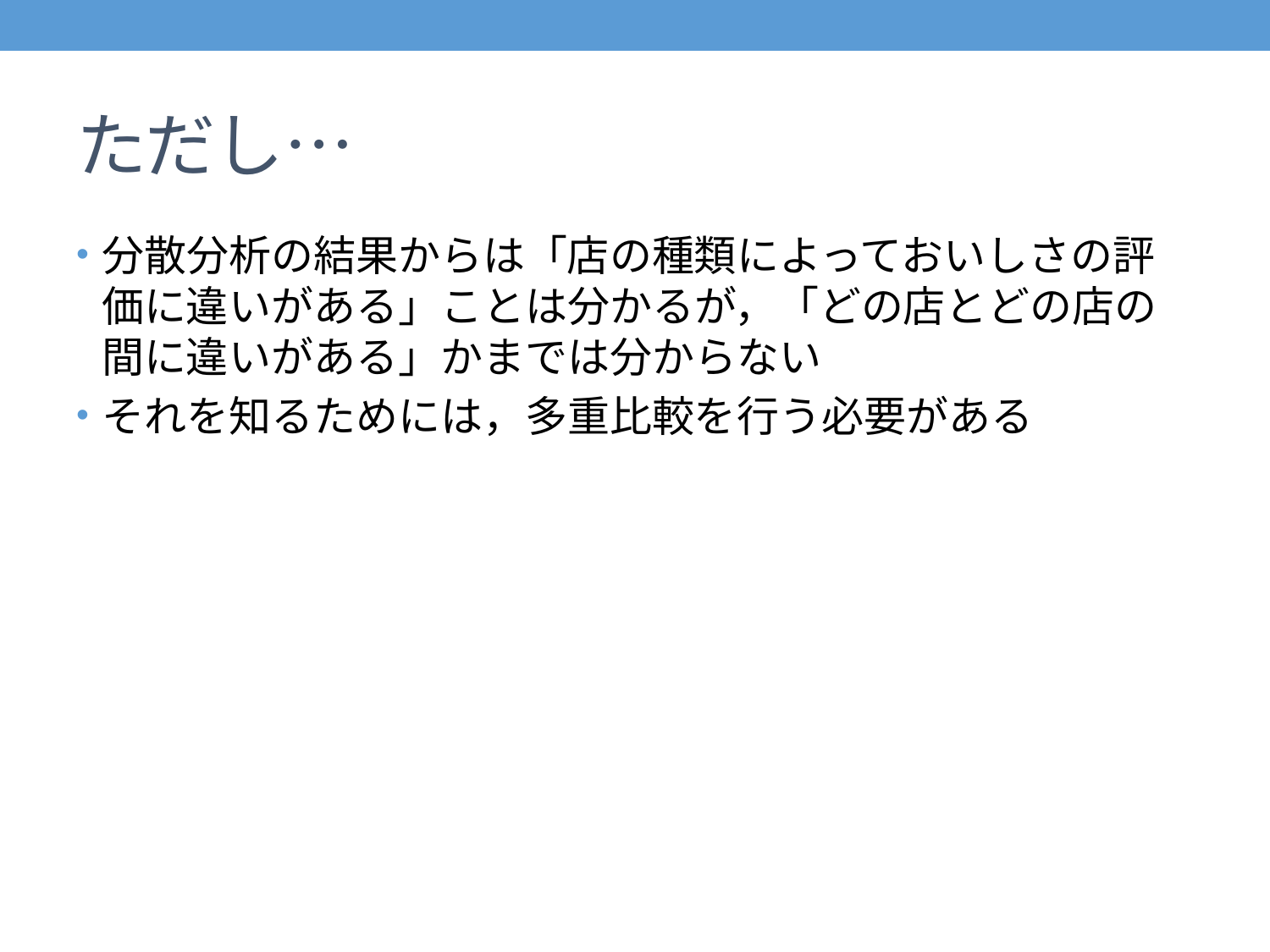

# ただし…
分散分析の結果からは「店の種類によっておいしさの評価に違いがある」ことは分かるが，「どの店とどの店の間に違いがある」かまでは分からない
それを知るためには，多重比較を行う必要がある